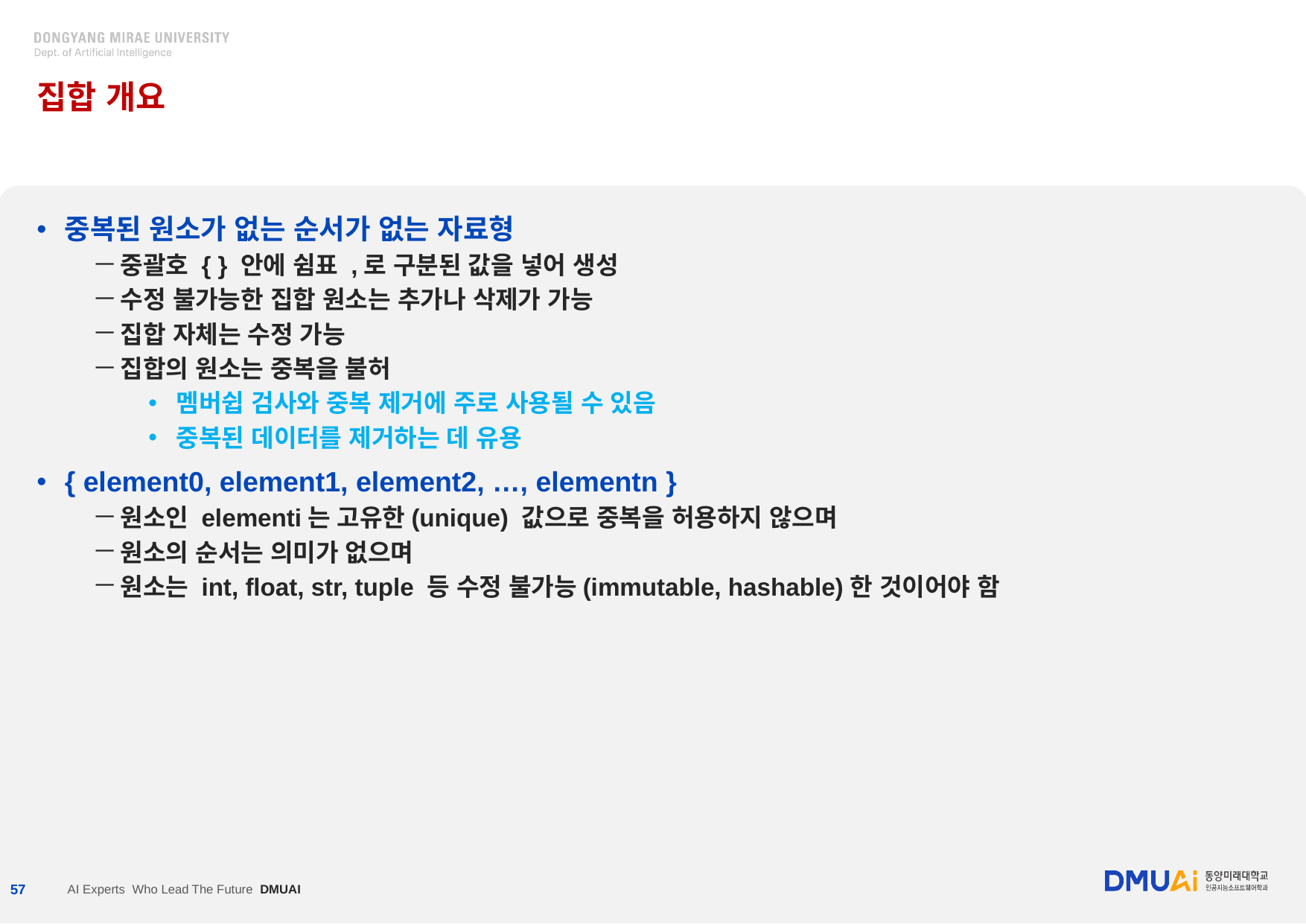

# 집합 개요

중복된 원소가 없는 순서가 없는 자료형
중괄호 { } 안에 쉼표 ,로 구분된 값을 넣어 생성
수정 불가능한 집합 원소는 추가나 삭제가 가능
집합 자체는 수정 가능
집합의 원소는 중복을 불허
멤버쉽 검사와 중복 제거에 주로 사용될 수 있음
중복된 데이터를 제거하는 데 유용
{ element0, element1, element2, …, elementn }
원소인 elementi는 고유한(unique) 값으로 중복을 허용하지 않으며
원소의 순서는 의미가 없으며
원소는 int, float, str, tuple 등 수정 불가능(immutable, hashable)한 것이어야 함